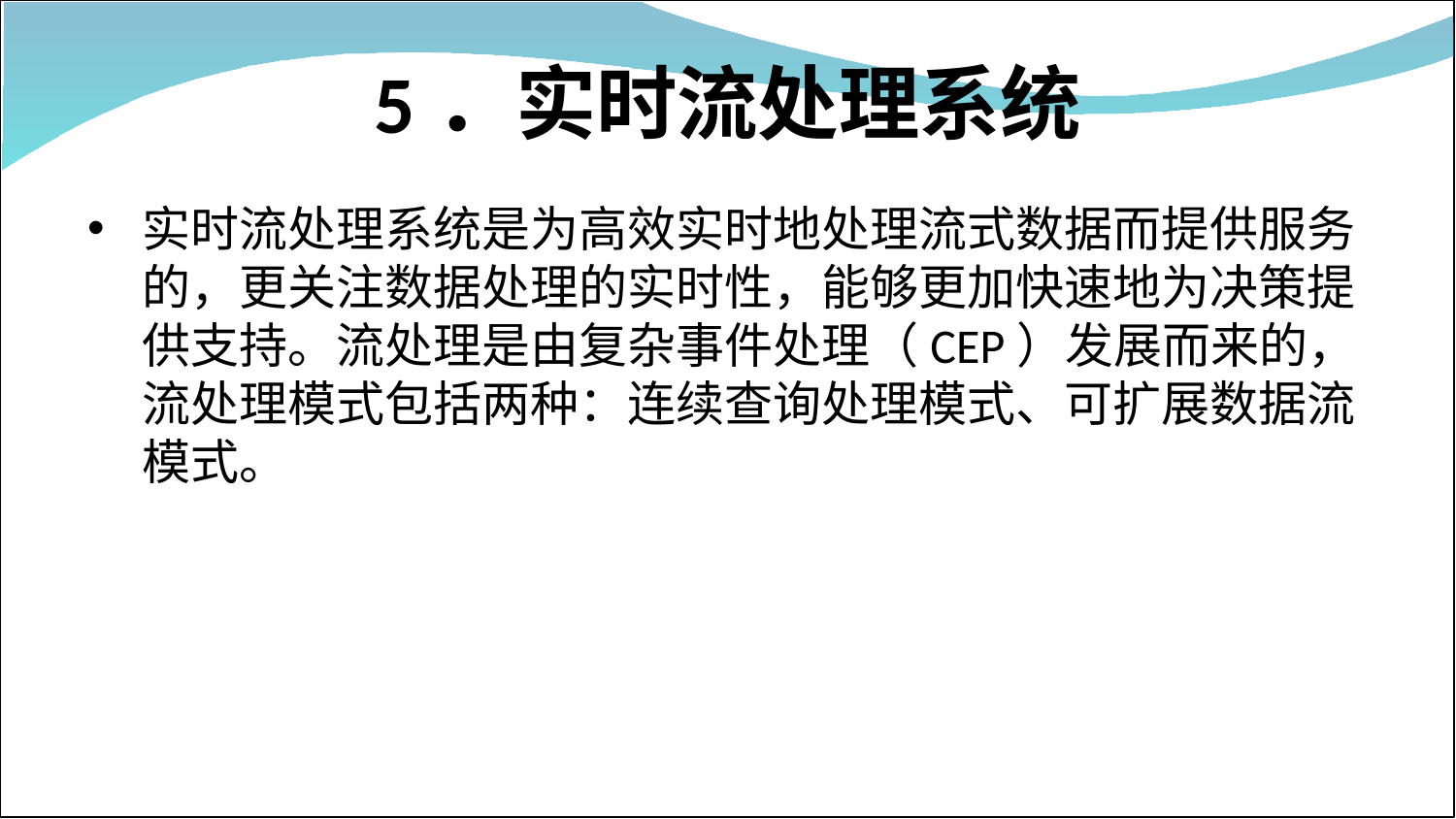

# 5．实时流处理系统
实时流处理系统是为高效实时地处理流式数据而提供服务的，更关注数据处理的实时性，能够更加快速地为决策提供支持。流处理是由复杂事件处理（CEP）发展而来的，流处理模式包括两种：连续查询处理模式、可扩展数据流模式。